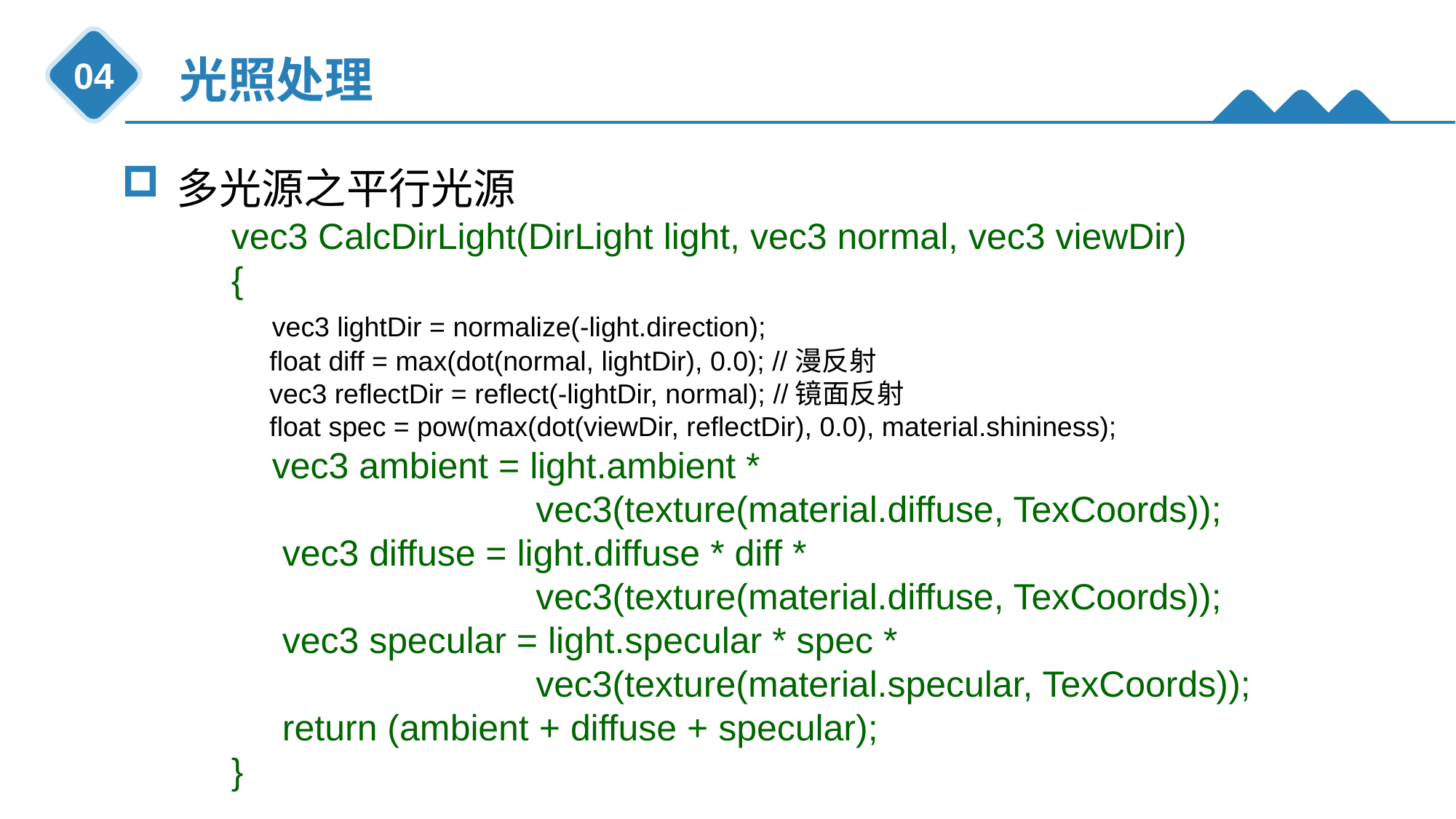

光照处理
04

多光源之平行光源
vec3 CalcDirLight(DirLight light, vec3 normal, vec3 viewDir)
{
    vec3 lightDir = normalize(-light.direction);
     float diff = max(dot(normal, lightDir), 0.0); //漫反射
     vec3 reflectDir = reflect(-lightDir, normal); //镜面反射
     float spec = pow(max(dot(viewDir, reflectDir), 0.0), material.shininess);
    vec3 ambient = light.ambient *
                              vec3(texture(material.diffuse, TexCoords));
     vec3 diffuse = light.diffuse * diff *
                              vec3(texture(material.diffuse, TexCoords));
     vec3 specular = light.specular * spec *
                              vec3(texture(material.specular, TexCoords));
     return (ambient + diffuse + specular);
}